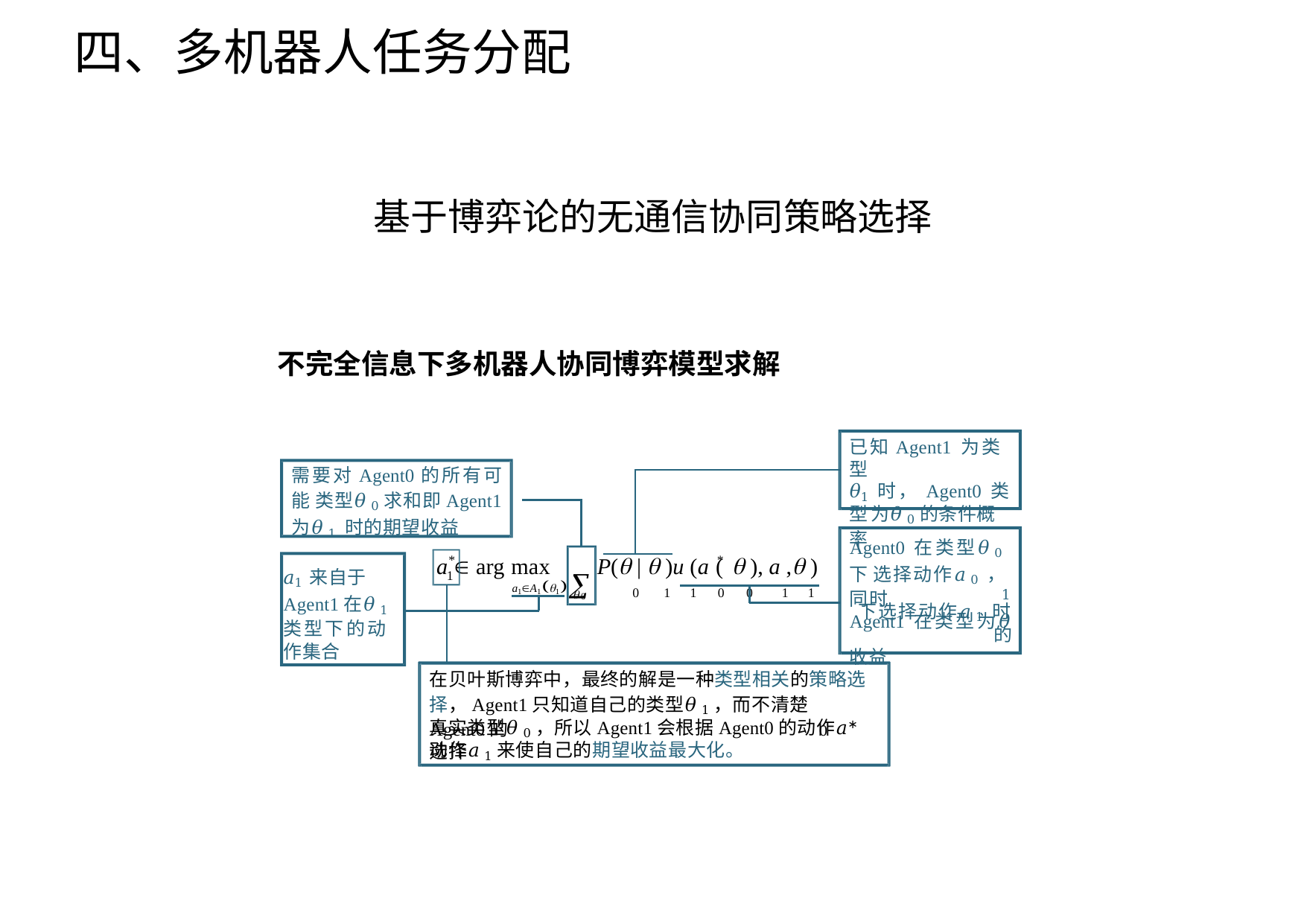

四、多机器人任务分配
基于博弈论的无通信协同策略选择
不完全信息下多机器人协同博弈模型求解

已知Agent1 为类型
𝜃1 时， Agent0 类型为𝜃0的条件概率

需要对Agent0的所有可能 类型𝜃0求和即Agent1为𝜃1  时的期望收益

Agent0 在类型𝜃0 下 选择动作𝑎0 ，同时
Agent1 在类型为𝜃
∑	0	1	1	0	0	1	1

P(θ | θ )u (a (
θ ), a ,θ )

*
*
a ∈ arg max

𝑎1 来自于
Agent1在𝜃1
类型下的动 作集合
1
a1∈A1 (θ1 ) θ

1
下选择动作𝑎1 时的
收益
0

在贝叶斯博弈中，最终的解是一种类型相关的策略选 择，Agent1只知道自己的类型𝜃1，而不清楚Agent0的
真实类型𝜃0，所以Agent1会根据Agent0的动作𝑎∗选择
0
动作𝑎1来使自己的期望收益最大化。